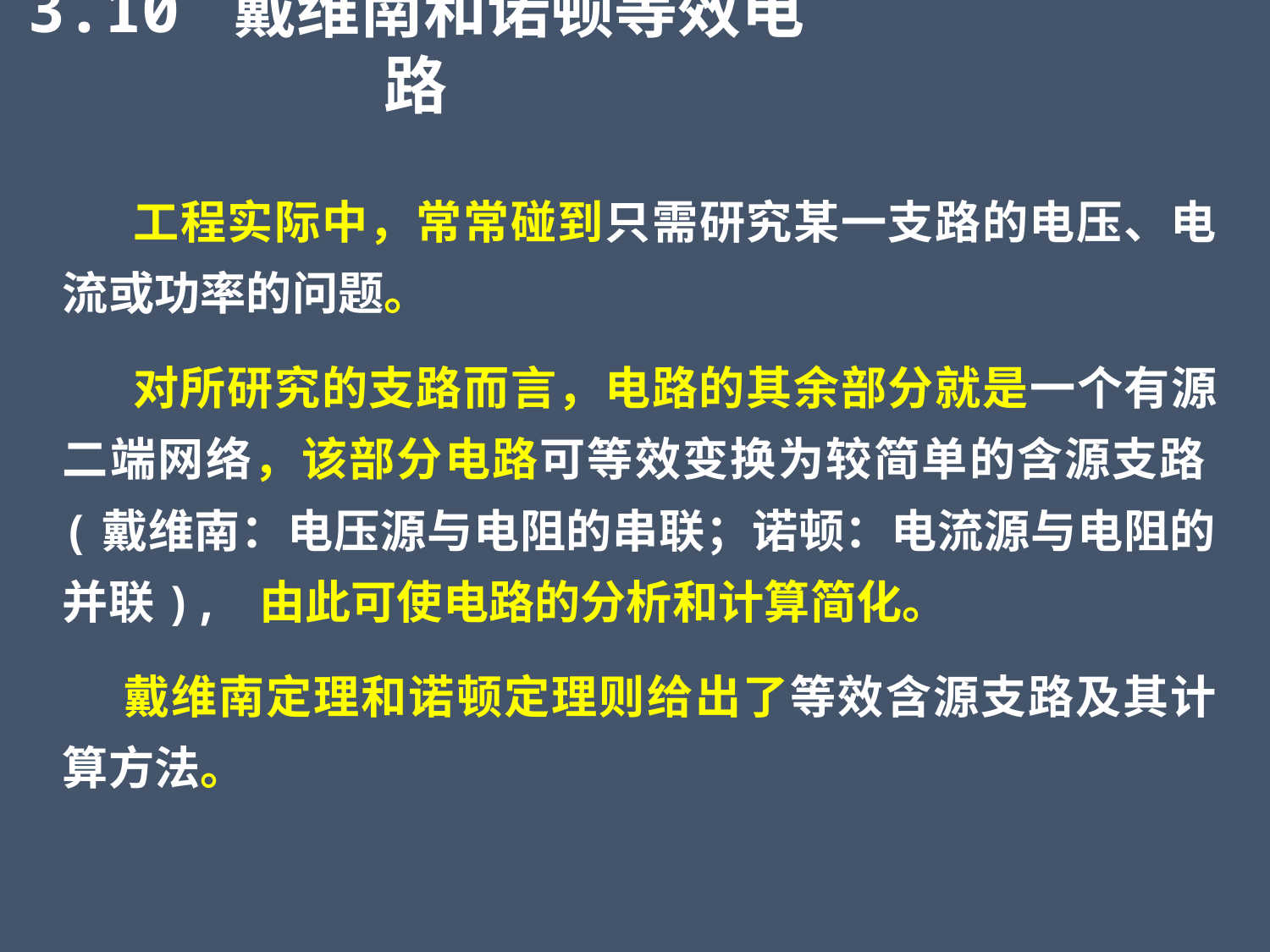

3.10 戴维南和诺顿等效电路
     工程实际中，常常碰到只需研究某一支路的电压、电流或功率的问题。
     对所研究的支路而言，电路的其余部分就是一个有源二端网络，该部分电路可等效变换为较简单的含源支路(戴维南：电压源与电阻的串联；诺顿：电流源与电阻的并联), 由此可使电路的分析和计算简化。
    戴维南定理和诺顿定理则给出了等效含源支路及其计算方法。